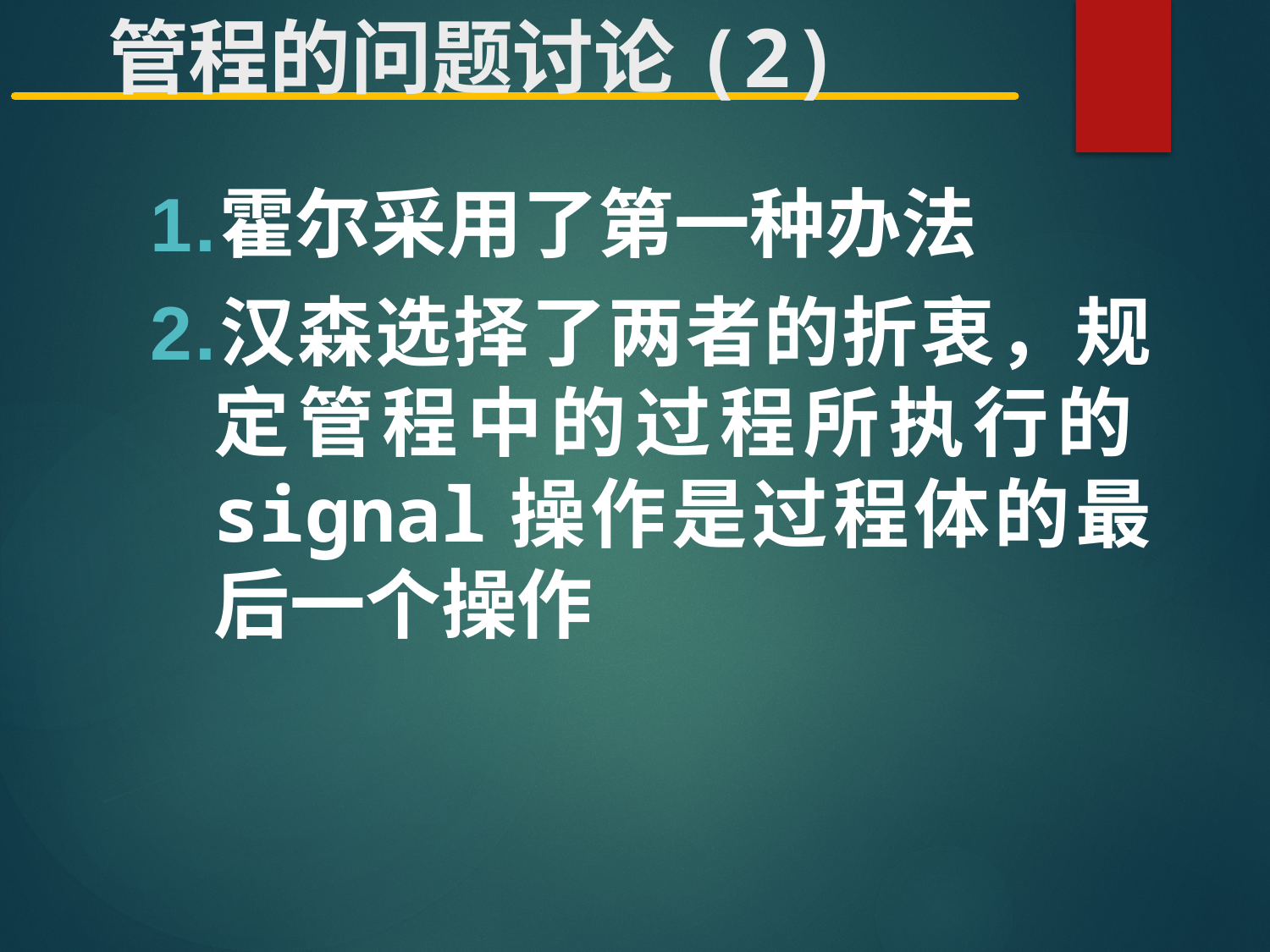

# 管程的问题讨论(2)
霍尔采用了第一种办法
汉森选择了两者的折衷，规定管程中的过程所执行的signal操作是过程体的最后一个操作